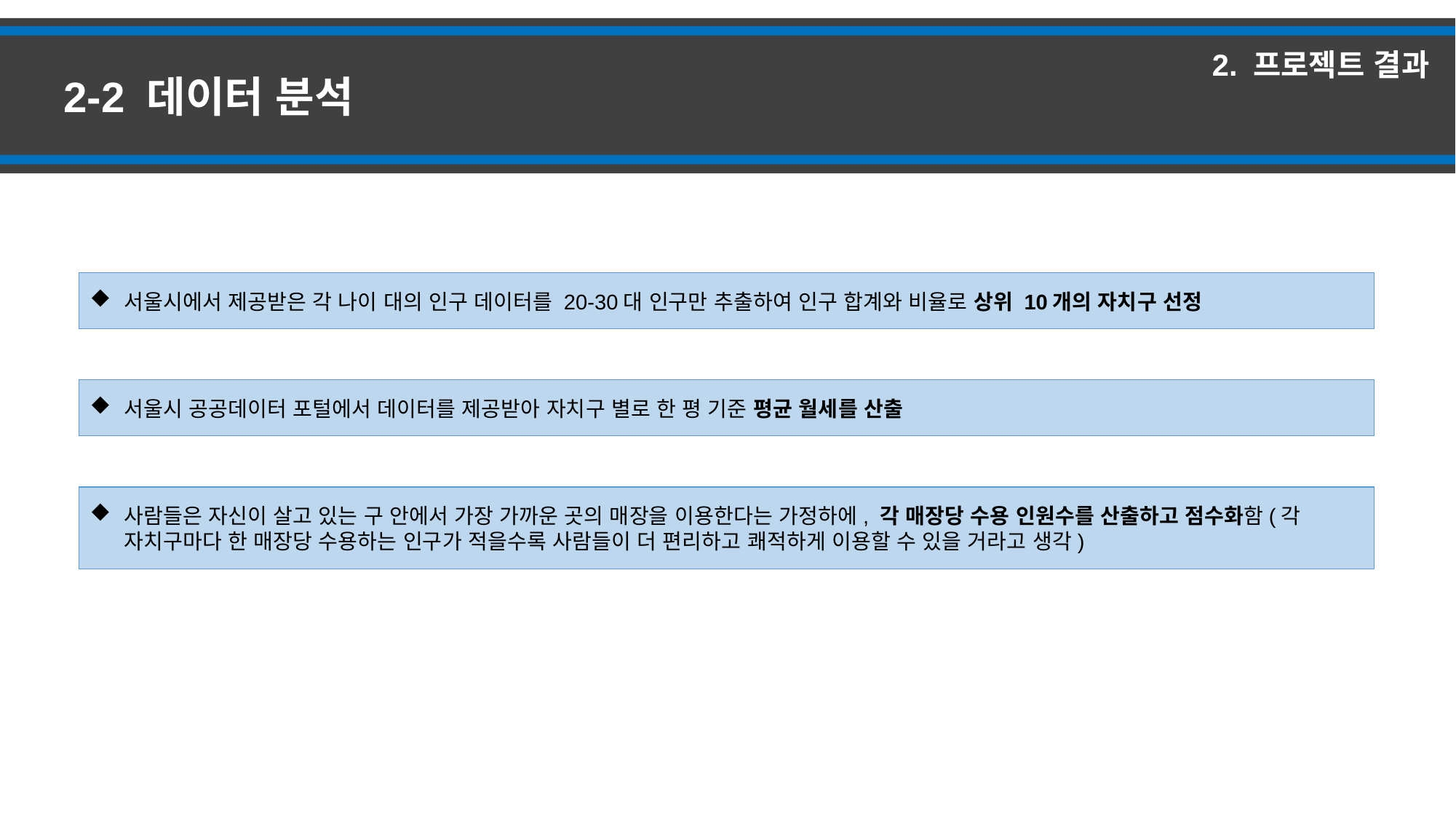

2. 프로젝트 결과
2-2 데이터 분석
서울시에서 제공받은 각 나이 대의 인구 데이터를 20-30대 인구만 추출하여 인구 합계와 비율로 상위 10개의 자치구 선정
서울시 공공데이터 포털에서 데이터를 제공받아 자치구 별로 한 평 기준 평균 월세를 산출
사람들은 자신이 살고 있는 구 안에서 가장 가까운 곳의 매장을 이용한다는 가정하에, 각 매장당 수용 인원수를 산출하고 점수화함(각 자치구마다 한 매장당 수용하는 인구가 적을수록 사람들이 더 편리하고 쾌적하게 이용할 수 있을 거라고 생각)